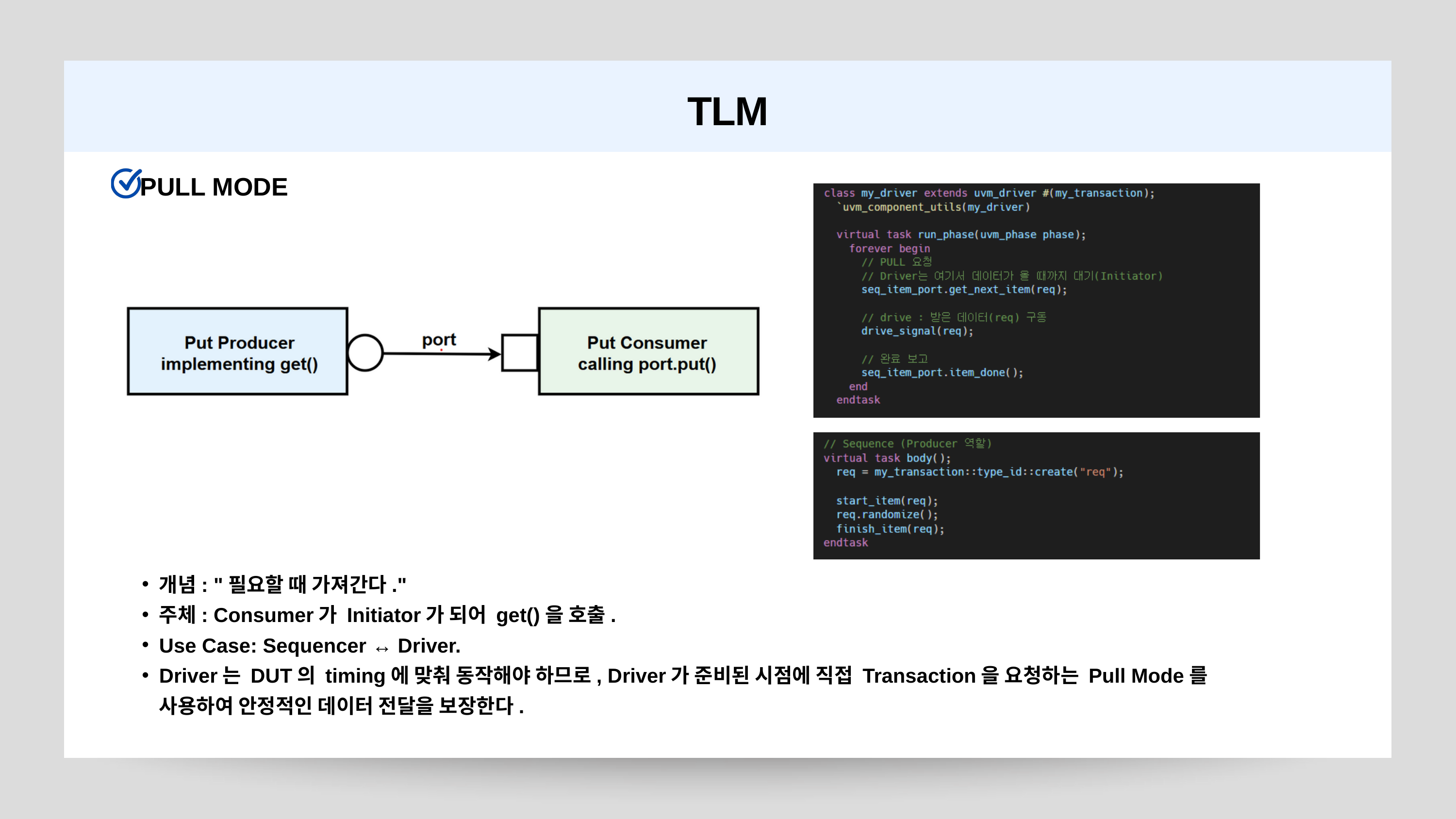

TLM
PULL MODE

개념: "필요할 때 가져간다."
주체: Consumer가 Initiator가 되어 get()을 호출.
Use Case: Sequencer ↔ Driver.
Driver는 DUT의 timing에 맞춰 동작해야 하므로, Driver가 준비된 시점에 직접 Transaction을 요청하는 Pull Mode를 사용하여 안정적인 데이터 전달을 보장한다.